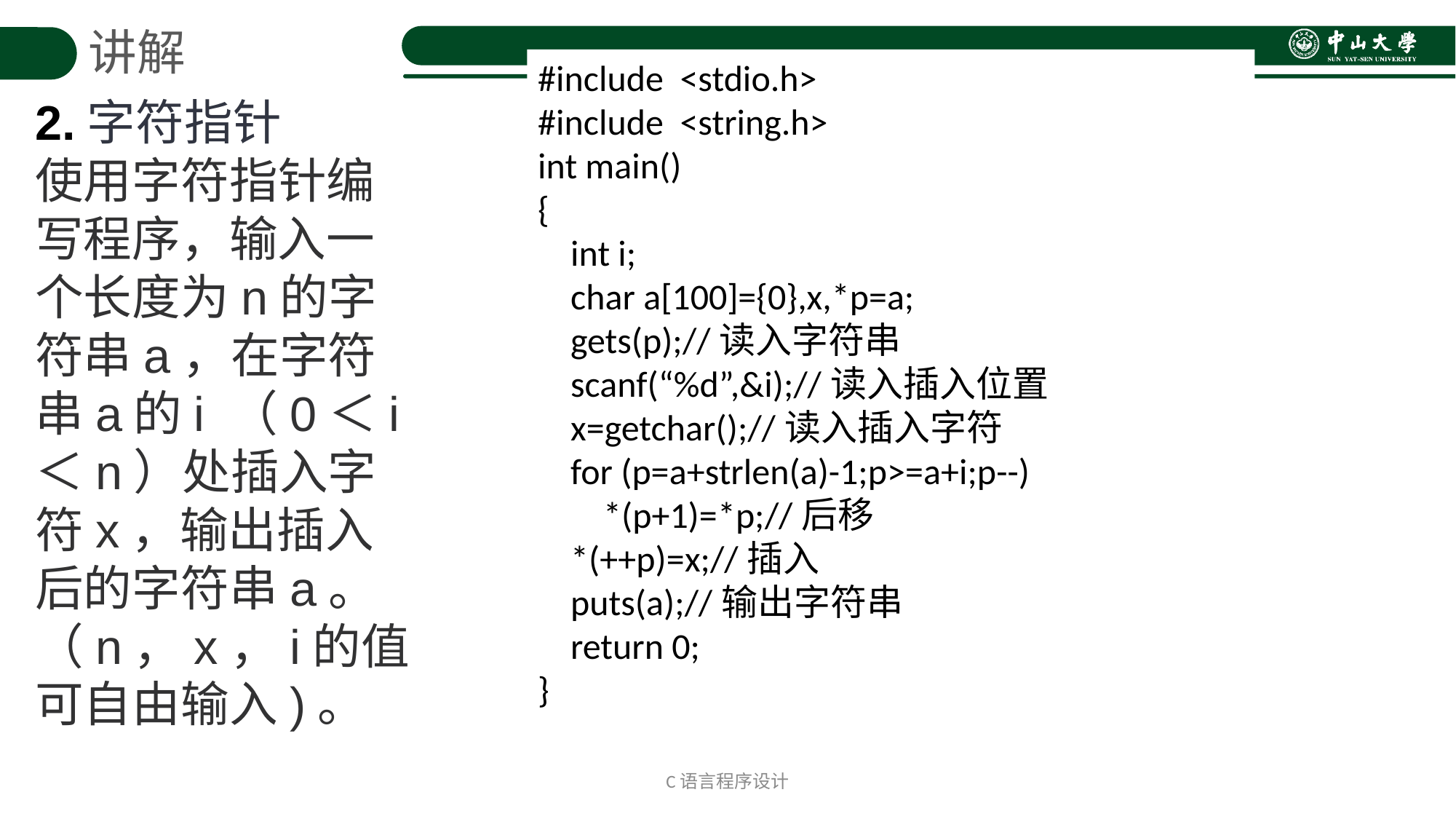

讲解
#include  <stdio.h>
#include  <string.h>
int main()
{
    int i;
    char a[100]={0},x,*p=a;
    gets(p);//读入字符串
    scanf(“%d”,&i);//读入插入位置
    x=getchar();//读入插入字符
    for (p=a+strlen(a)-1;p>=a+i;p--)
        *(p+1)=*p;//后移
    *(++p)=x;//插入
    puts(a);//输出字符串
    return 0;
}
2.字符指针
使用字符指针编写程序，输入一个长度为n的字符串a，在字符串a的i （0＜i＜n）处插入字符x，输出插入后的字符串a。（n，x，i的值可自由输入)。

C语言程序设计
78